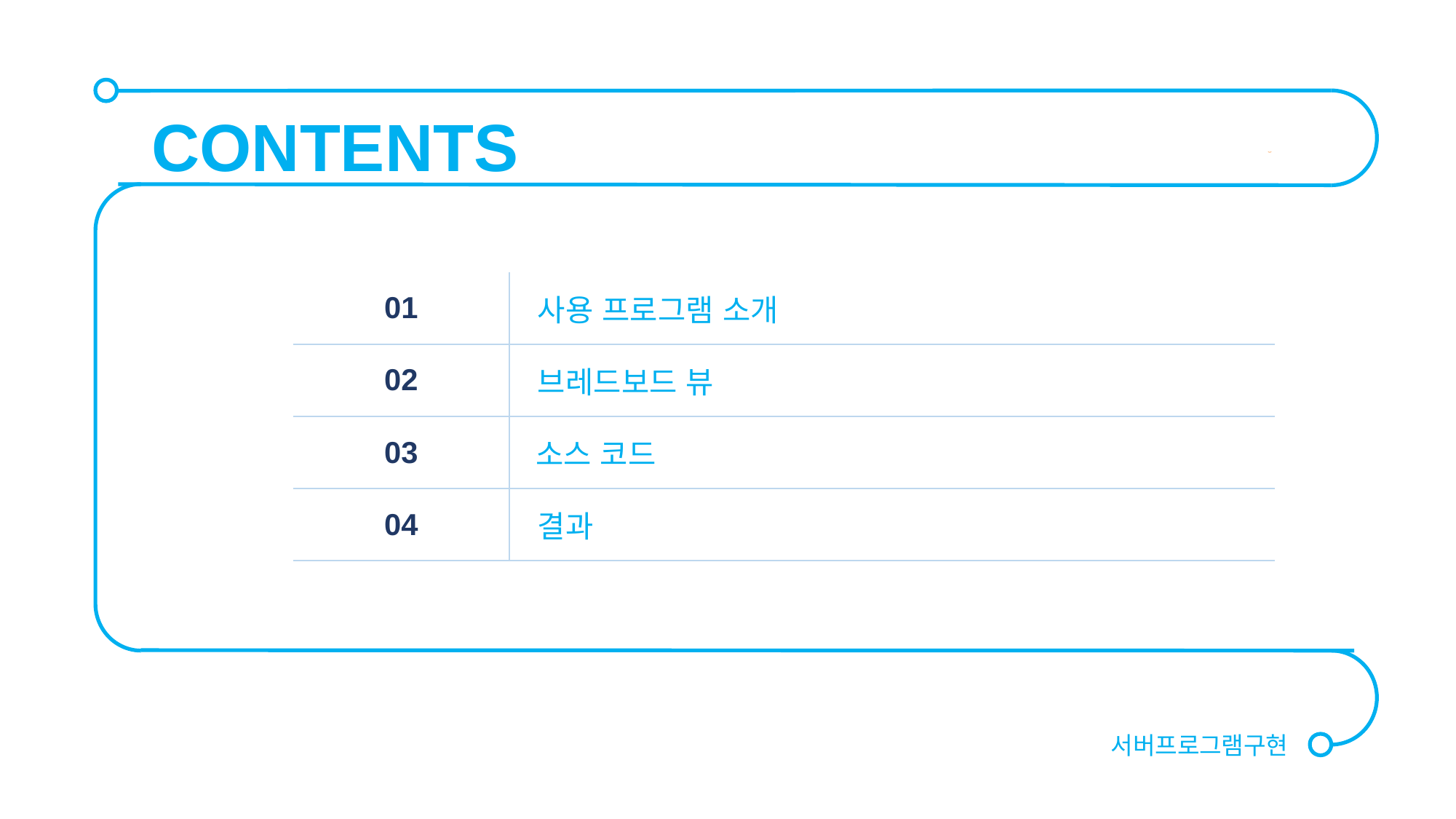

CONTENTS
| 01 | 사용 프로그램 소개 |
| --- | --- |
| 02 | 브레드보드 뷰 |
| 03 | 소스 코드 |
| 04 | 결과 |
서버프로그램구현